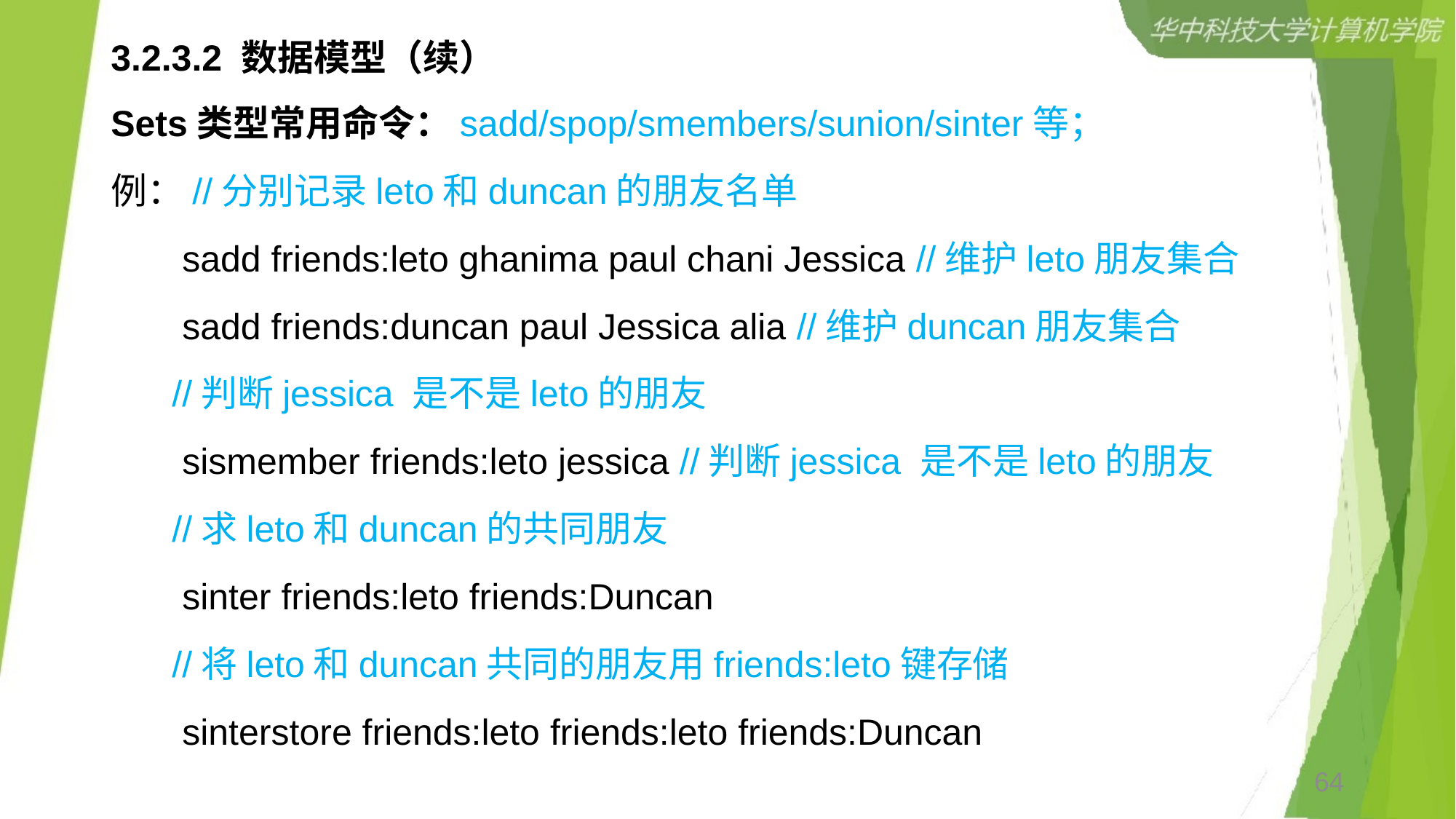

# 3.2.3.2 数据模型（续）
Sets类型常用命令：sadd/spop/smembers/sunion/sinter等；
例：//分别记录leto和duncan的朋友名单
       sadd friends:leto ghanima paul chani Jessica //维护leto朋友集合
       sadd friends:duncan paul Jessica alia //维护duncan朋友集合
      //判断jessica 是不是leto的朋友
       sismember friends:leto jessica //判断jessica 是不是leto的朋友
      //求leto和duncan的共同朋友
       sinter friends:leto friends:Duncan
      //将leto和duncan共同的朋友用friends:leto键存储
       sinterstore friends:leto friends:leto friends:Duncan

64